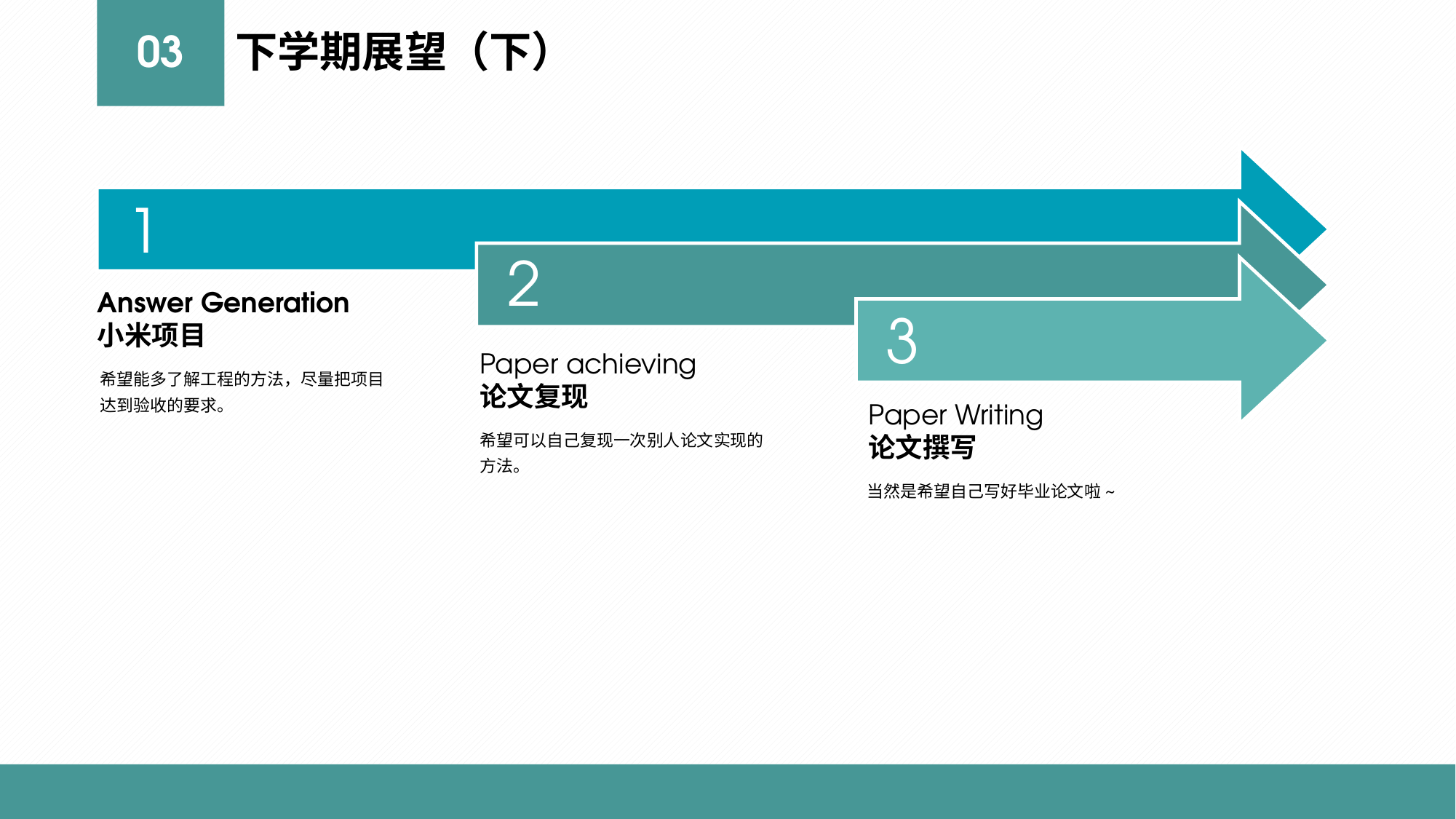

03
下学期展望（下）

1

2

Answer Generation
小米项目
3
Paper achieving
论文复现
希望能多了解工程的方法，尽量把项目达到验收的要求。
Paper Writing
论文撰写
希望可以自己复现一次别人论文实现的方法。
当然是希望自己写好毕业论文啦~